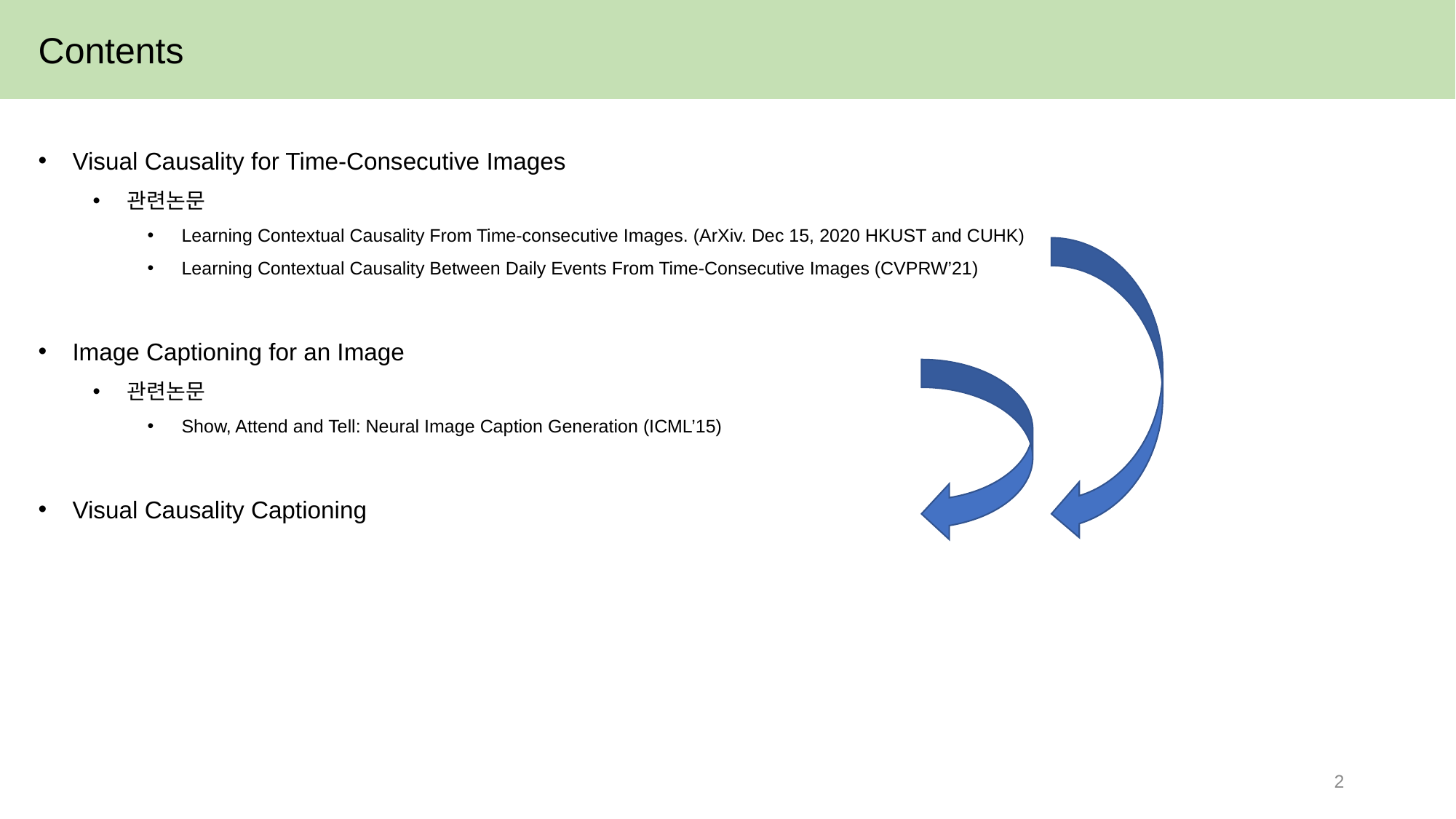

Contents
Visual Causality for Time-Consecutive Images
관련논문
Learning Contextual Causality From Time-consecutive Images. (ArXiv. Dec 15, 2020 HKUST and CUHK)
Learning Contextual Causality Between Daily Events From Time-Consecutive Images (CVPRW’21)

Image Captioning for an Image
관련논문
Show, Attend and Tell: Neural Image Caption Generation (ICML’15)

Visual Causality Captioning

2